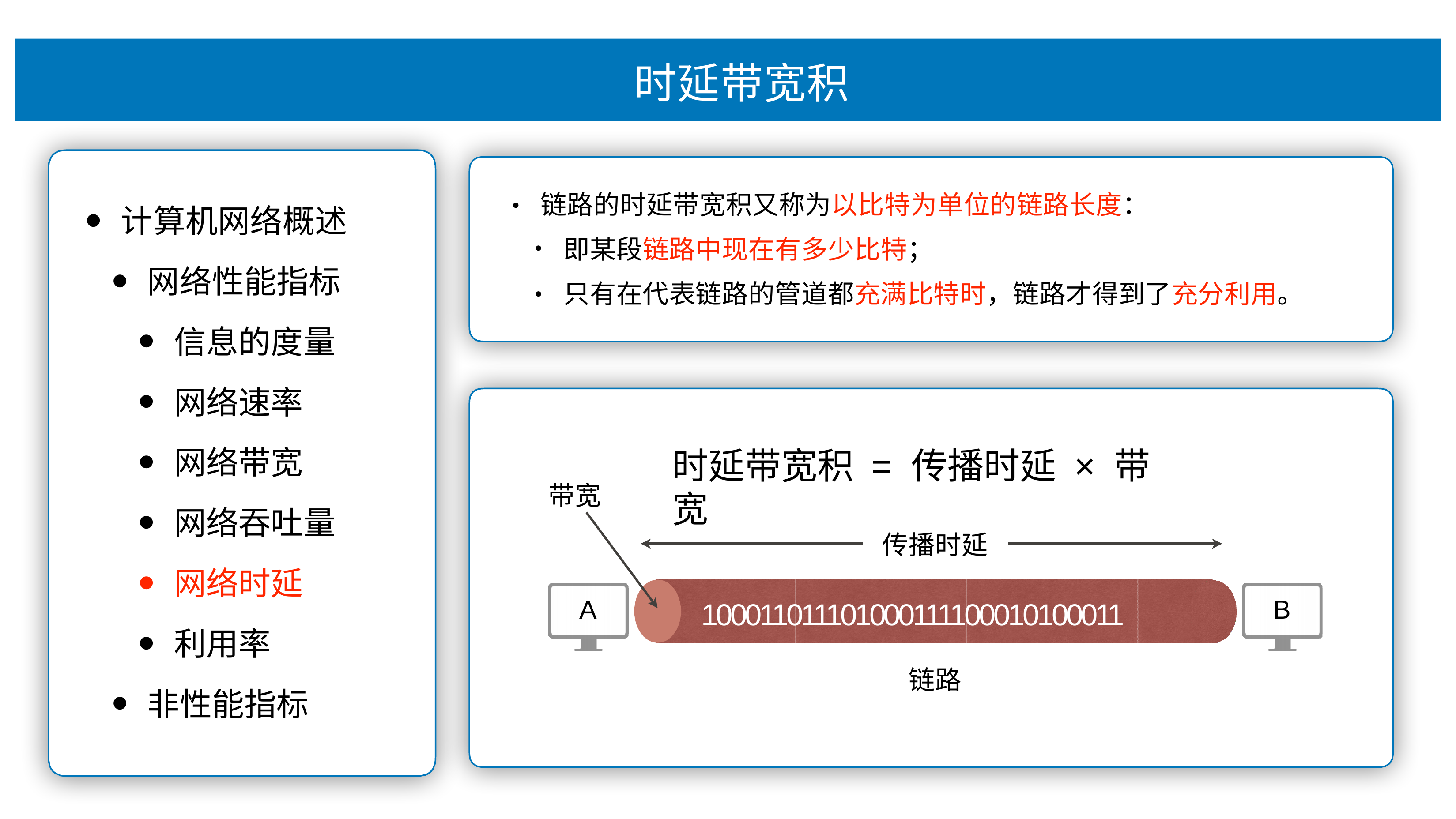

# 时延带宽积

链路的时延带宽积⼜称为以⽐特为单位的链路⻓度：
•
计算机⽹络概述
⽹络性能指标
信息的度量
⽹络速率
⽹络带宽
⽹络吞吐量
⽹络时延
利⽤率
⾮性能指标
即某段链路中现在有多少⽐特；
只有在代表链路的管道都充满⽐特时，链路才得到了充分利⽤。
•

时延带宽积 = 传播时延 × 带宽
带宽

传播时延

B
A
100011011101000111100010100011

链路